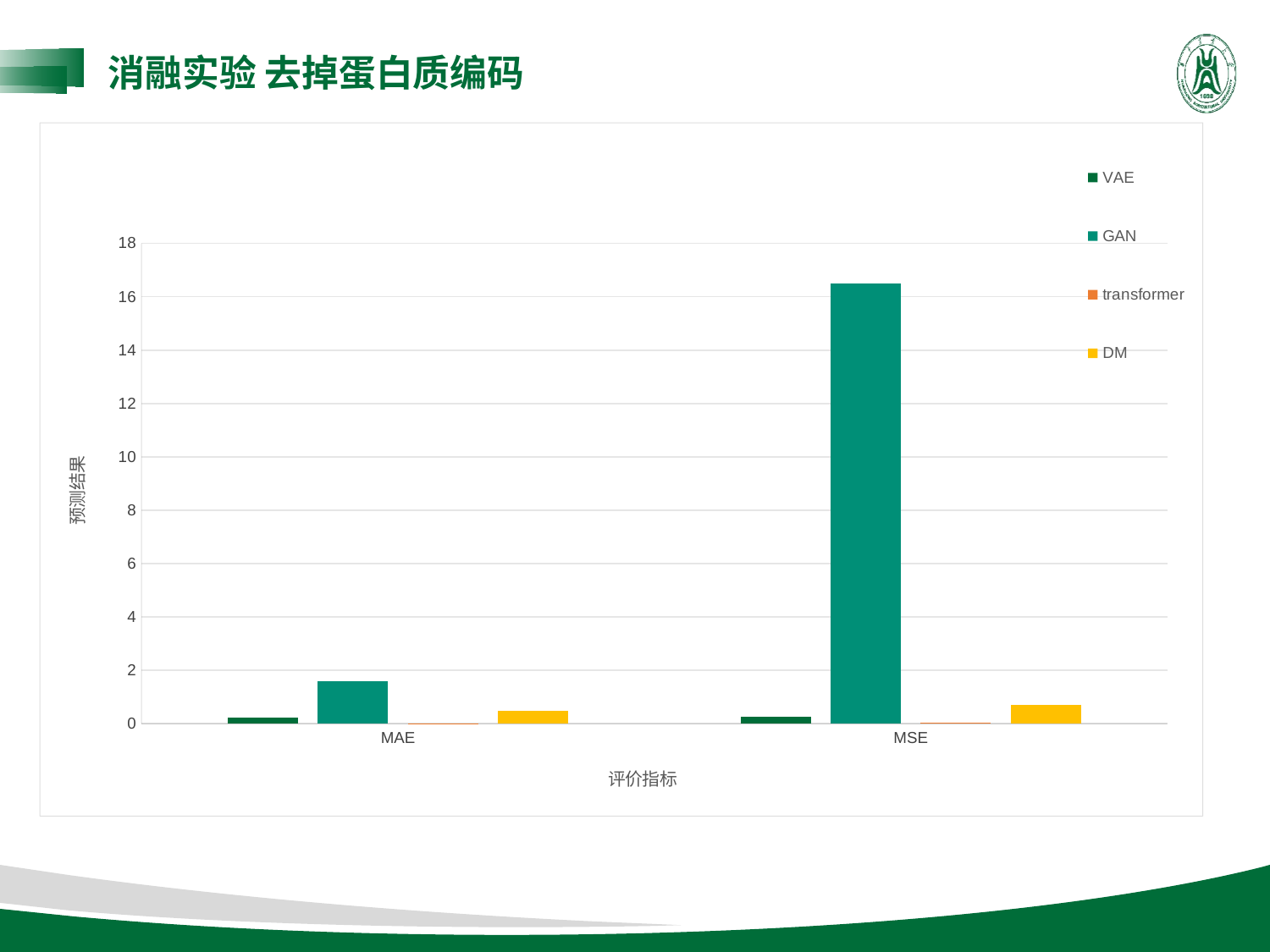

消融实验 去掉蛋白质编码

### Chart

| Category | VAE | GAN | transformer | DM |
|---|---|---|---|---|
| MAE | 0.2378 | 1.5801 | 0.01565 | 0.4688 |
| MSE | 0.2581 | 16.5112 | 0.03156 | 0.7107 |
22